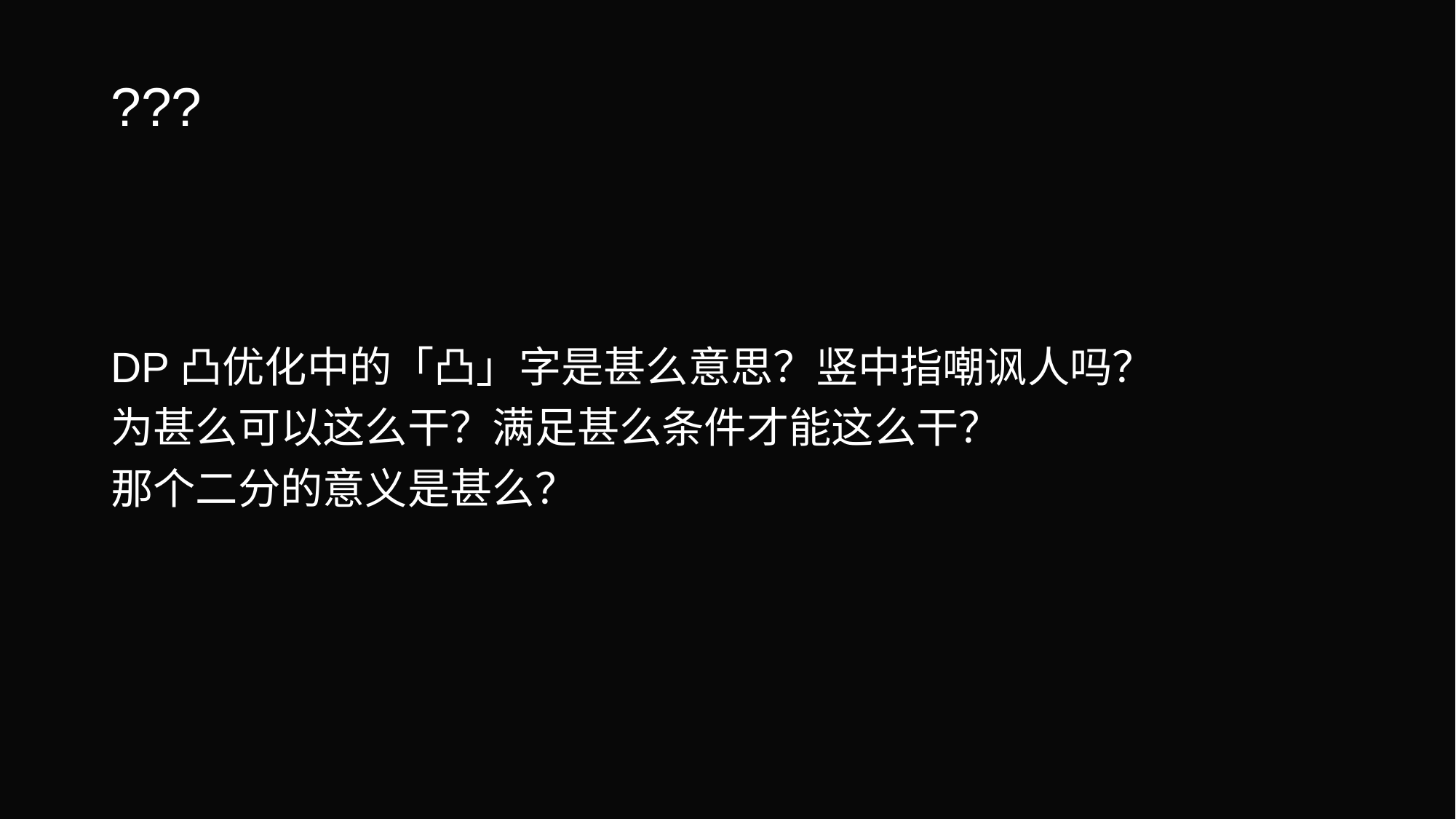

# ???
DP凸优化中的「凸」字是甚么意思？竖中指嘲讽人吗？
为甚么可以这么干？满足甚么条件才能这么干？
那个二分的意义是甚么？